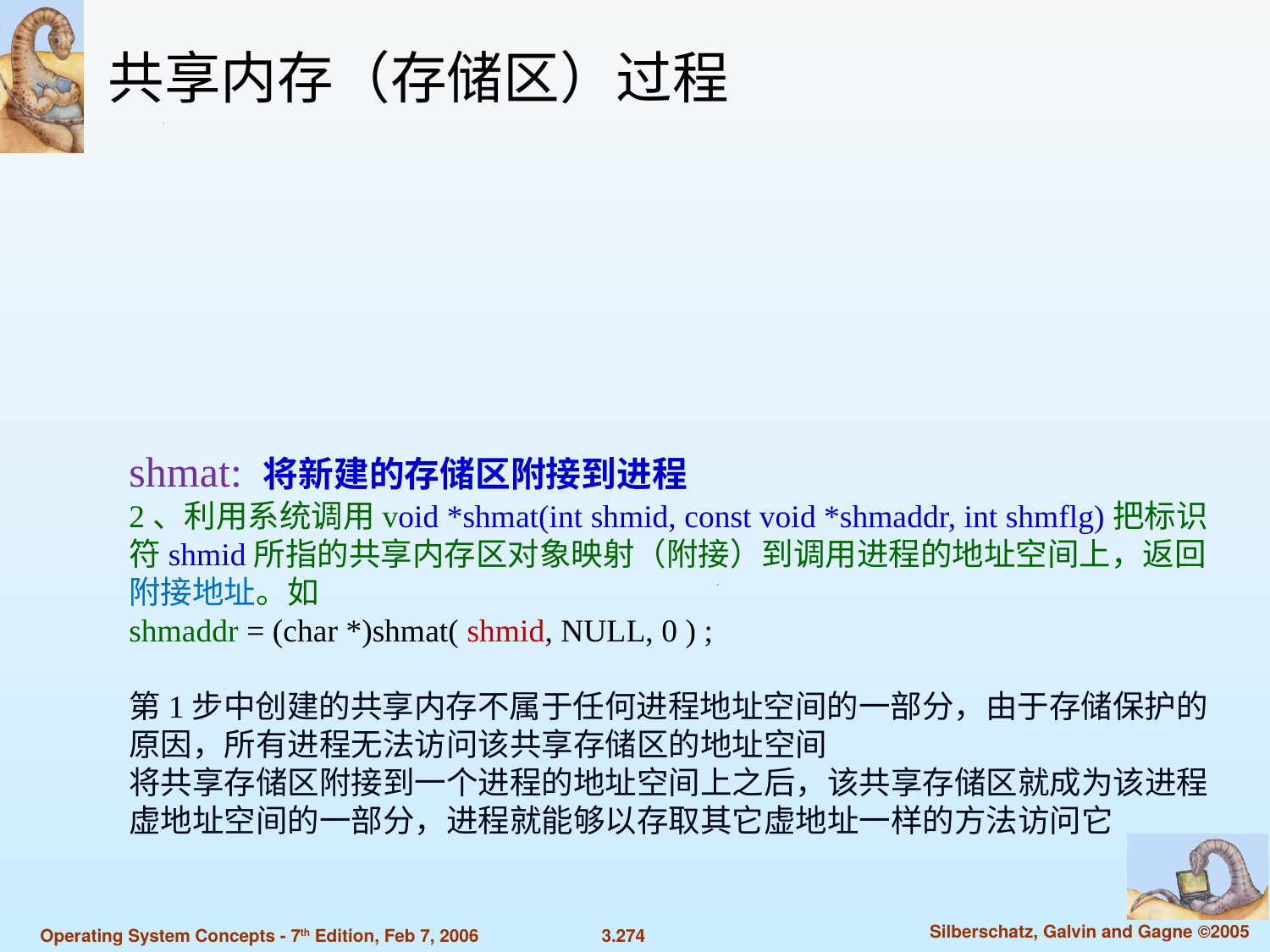

共享内存（存储区）过程
shmat: 将新建的存储区附接到进程
2、利用系统调用void *shmat(int shmid, const void *shmaddr, int shmflg)把标识符shmid所指的共享内存区对象映射（附接）到调用进程的地址空间上，返回附接地址。如
shmaddr = (char *)shmat( shmid, NULL, 0 ) ;

第1步中创建的共享内存不属于任何进程地址空间的一部分，由于存储保护的原因，所有进程无法访问该共享存储区的地址空间
将共享存储区附接到一个进程的地址空间上之后，该共享存储区就成为该进程虚地址空间的一部分，进程就能够以存取其它虚地址一样的方法访问它